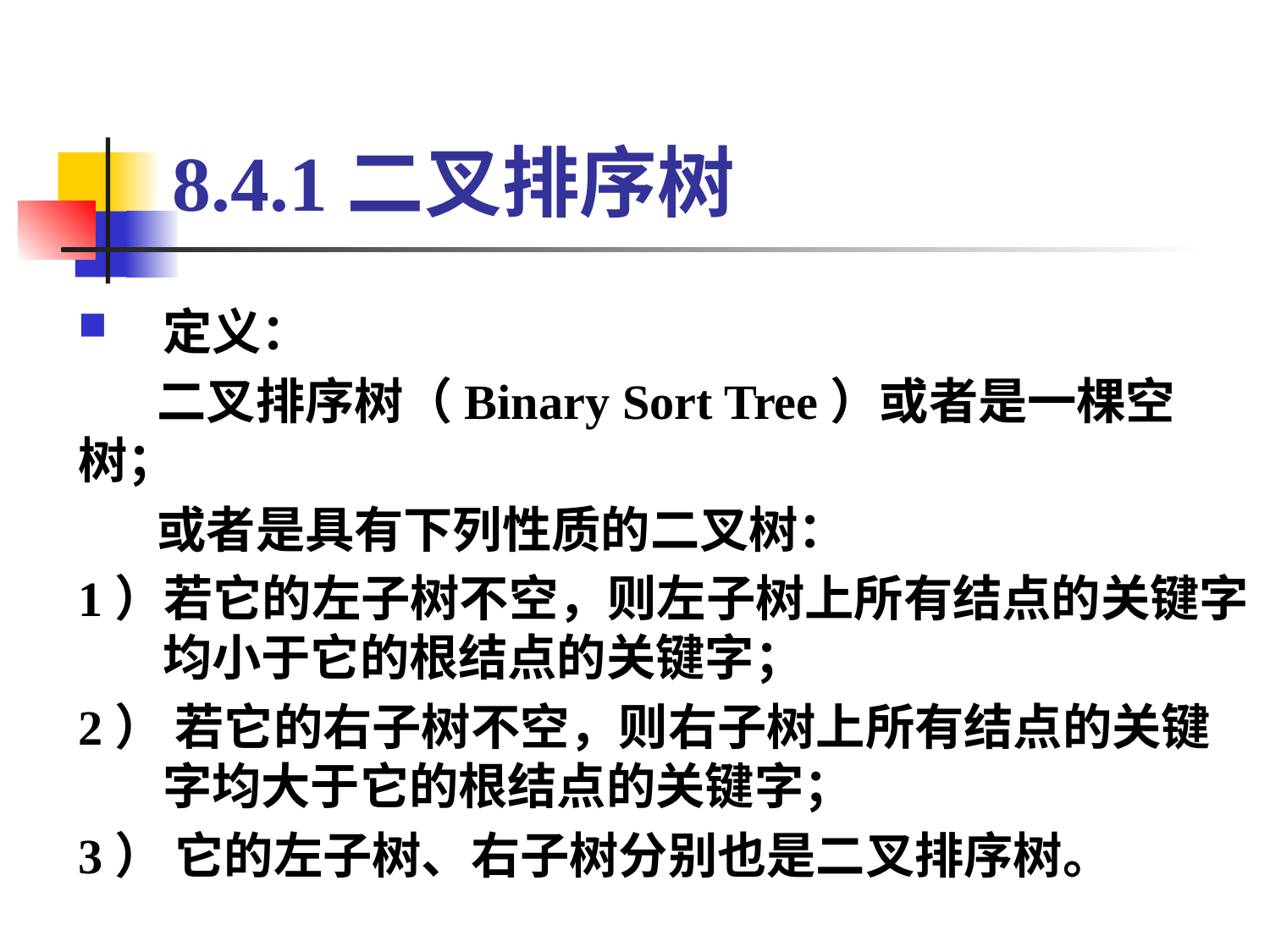

# 8.4.1二叉排序树
定义：
      二叉排序树（Binary Sort Tree）或者是一棵空树；
      或者是具有下列性质的二叉树：
1）若它的左子树不空，则左子树上所有结点的关键字均小于它的根结点的关键字；
2） 若它的右子树不空，则右子树上所有结点的关键字均大于它的根结点的关键字；
3） 它的左子树、右子树分别也是二叉排序树。

60